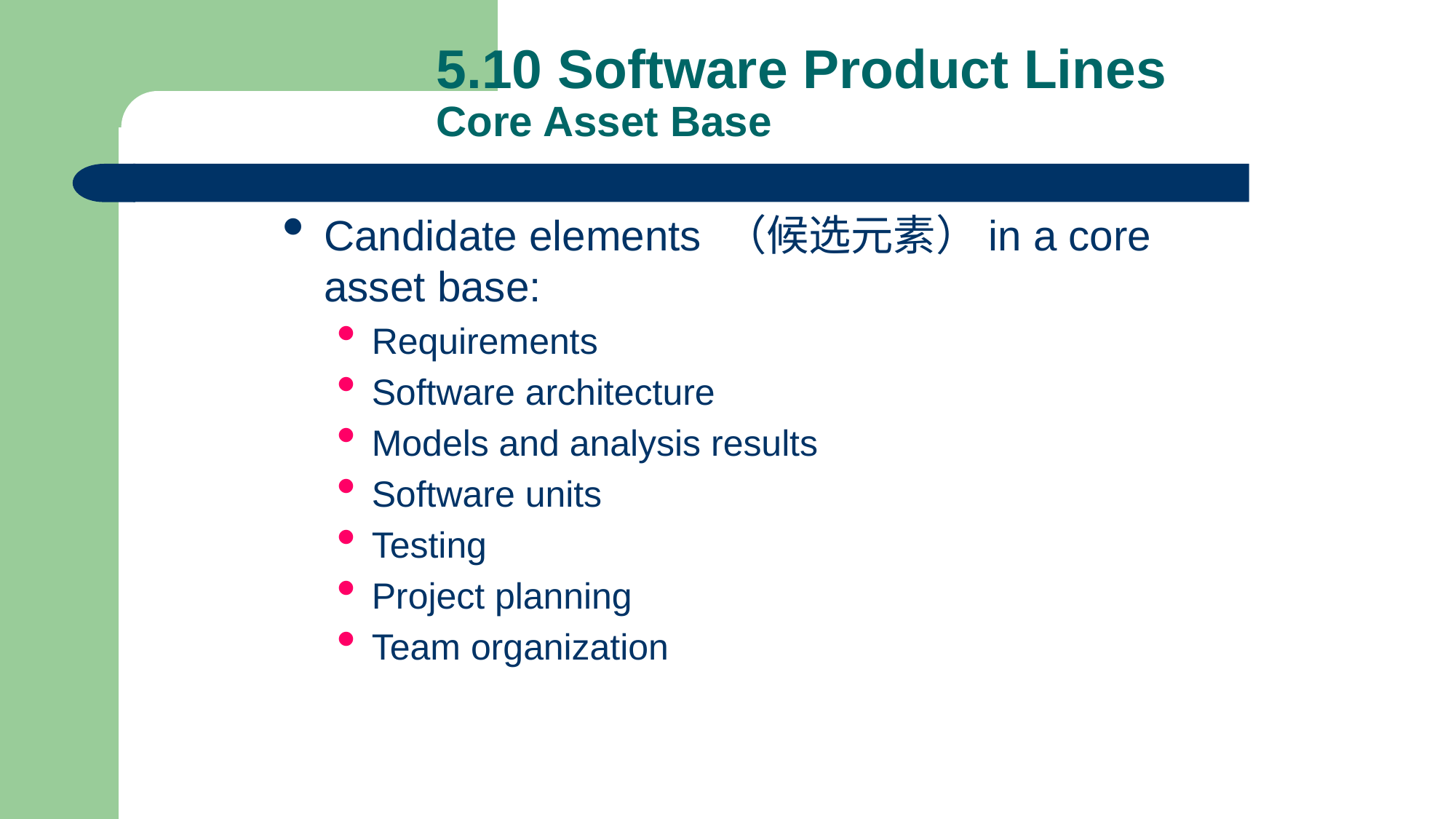

5.10 Software Product Lines
Core Asset Base
Candidate elements （候选元素）in a core asset base:
Requirements
Software architecture
Models and analysis results
Software units
Testing
Project planning
Team organization